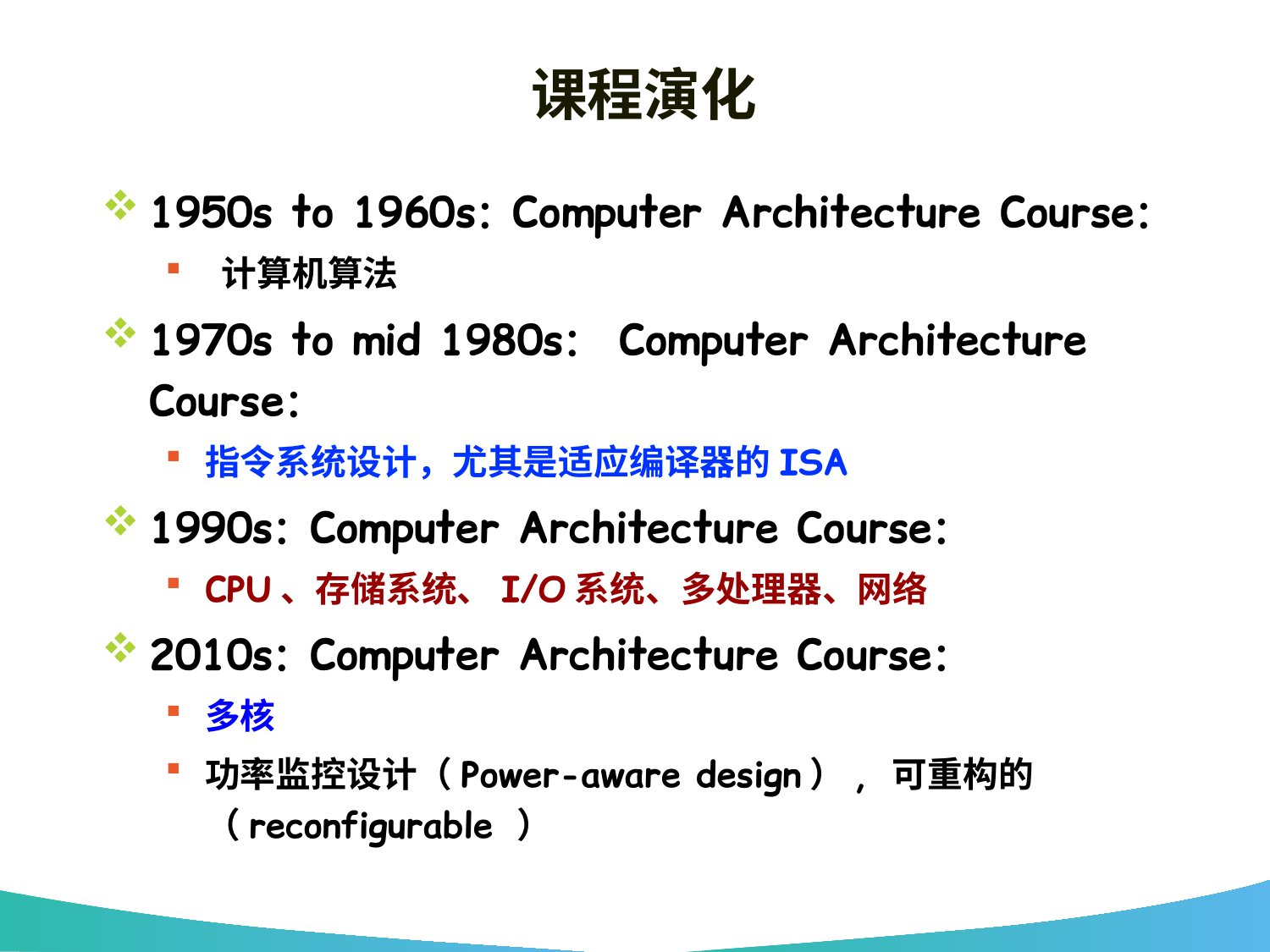

# 课程演化
1950s to 1960s: Computer Architecture Course:
 计算机算法
1970s to mid 1980s:  Computer Architecture Course:
指令系统设计，尤其是适应编译器的ISA
1990s: Computer Architecture Course:
CPU、存储系统、I/O系统、多处理器、网络
2010s: Computer Architecture Course:
多核
功率监控设计（Power-aware design）, 可重构的（reconfigurable ）